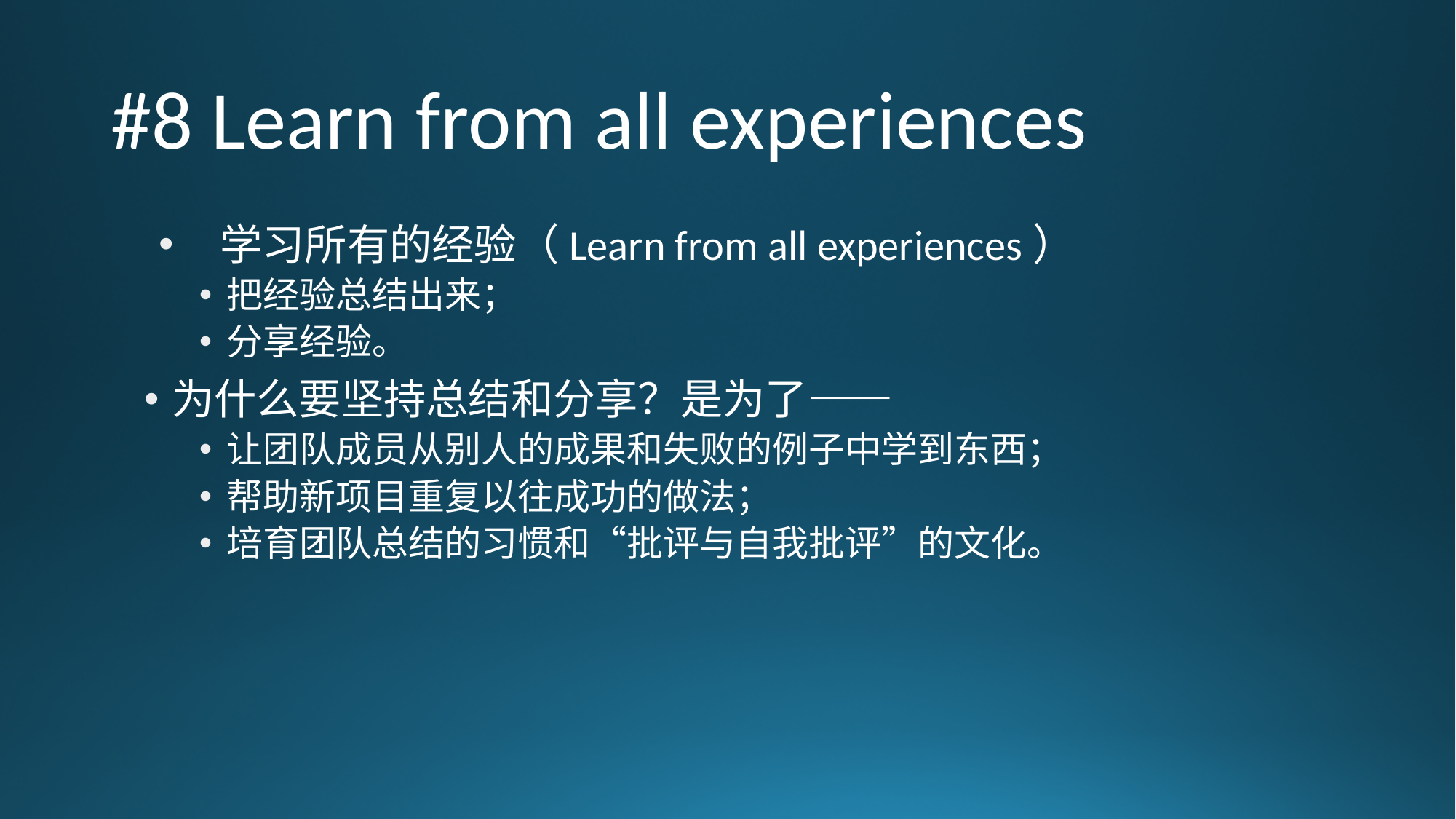

# #8 Learn from all experiences
学习所有的经验（Learn from all experiences）
把经验总结出来；
分享经验。
为什么要坚持总结和分享？是为了——
让团队成员从别人的成果和失败的例子中学到东西；
帮助新项目重复以往成功的做法；
培育团队总结的习惯和“批评与自我批评”的文化。